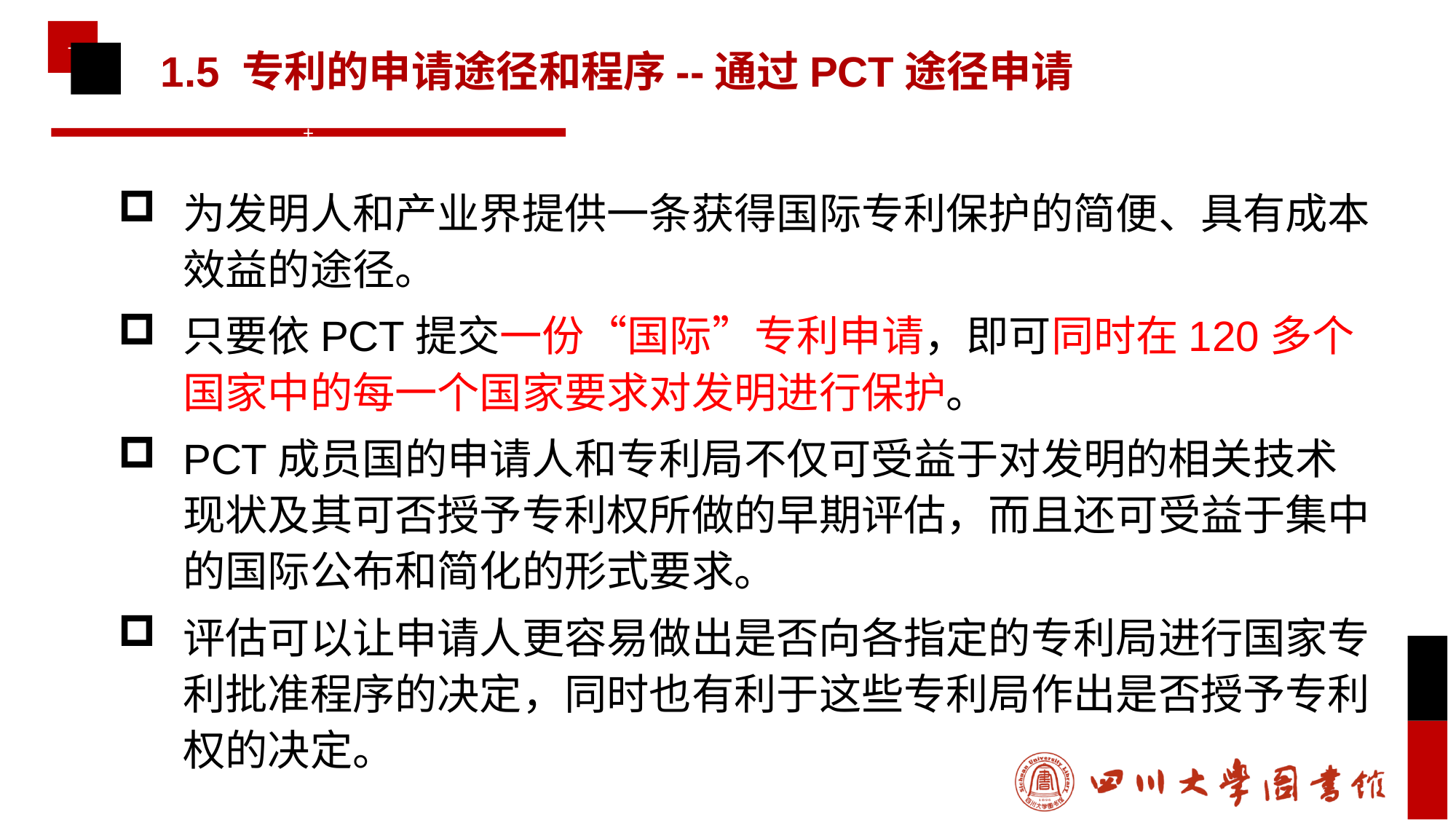

# 1.5 专利的申请途径和程序--通过PCT途径申请

为发明人和产业界提供一条获得国际专利保护的简便、具有成本效益的途径。
只要依PCT提交一份“国际”专利申请，即可同时在120多个国家中的每一个国家要求对发明进行保护。
PCT成员国的申请人和专利局不仅可受益于对发明的相关技术现状及其可否授予专利权所做的早期评估，而且还可受益于集中的国际公布和简化的形式要求。
评估可以让申请人更容易做出是否向各指定的专利局进行国家专利批准程序的决定，同时也有利于这些专利局作出是否授予专利权的决定。